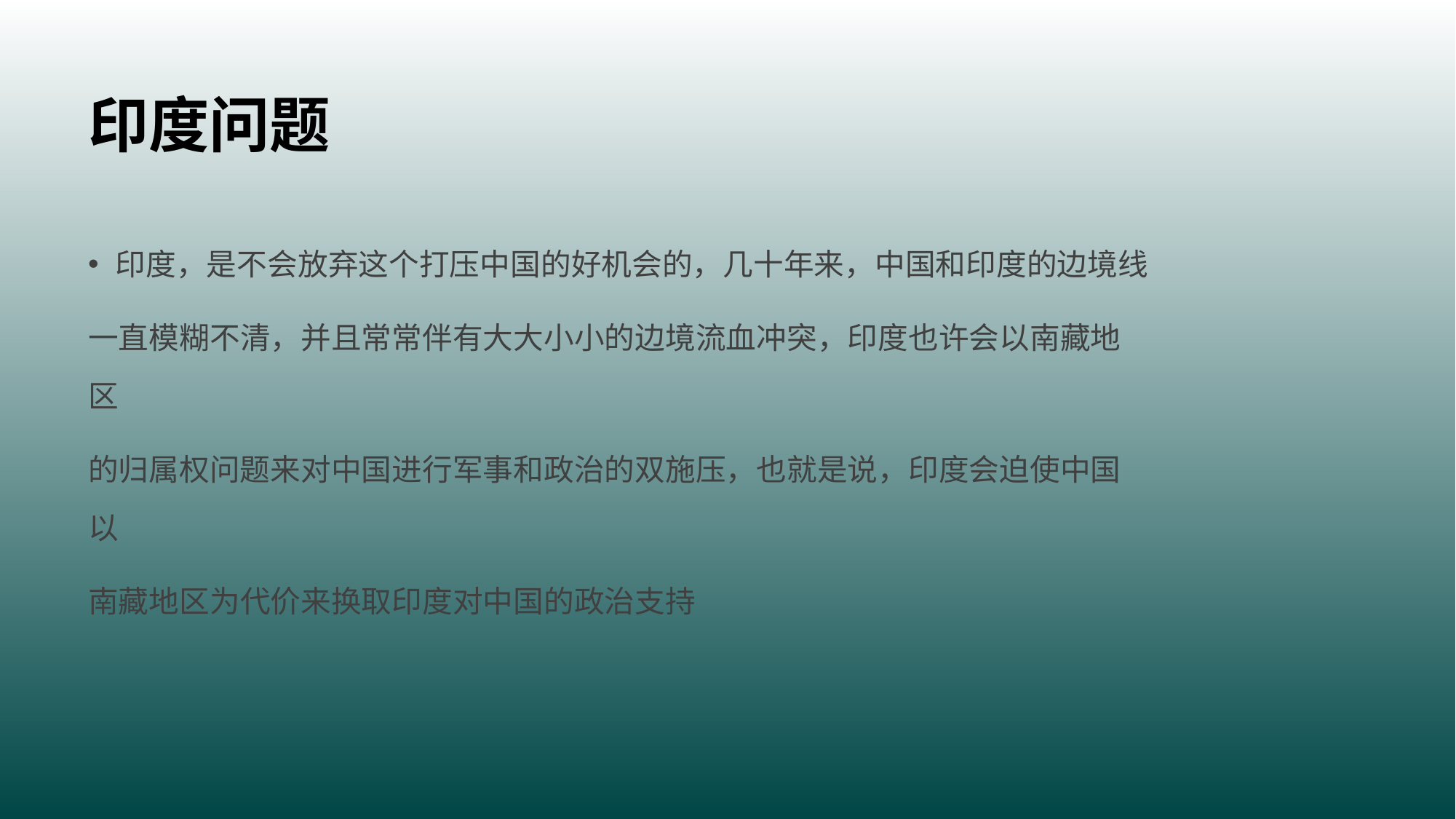

# 印度问题
印度，是不会放弃这个打压中国的好机会的，几十年来，中国和印度的边境线
一直模糊不清，并且常常伴有大大小小的边境流血冲突，印度也许会以南藏地区
的归属权问题来对中国进行军事和政治的双施压，也就是说，印度会迫使中国以
南藏地区为代价来换取印度对中国的政治支持